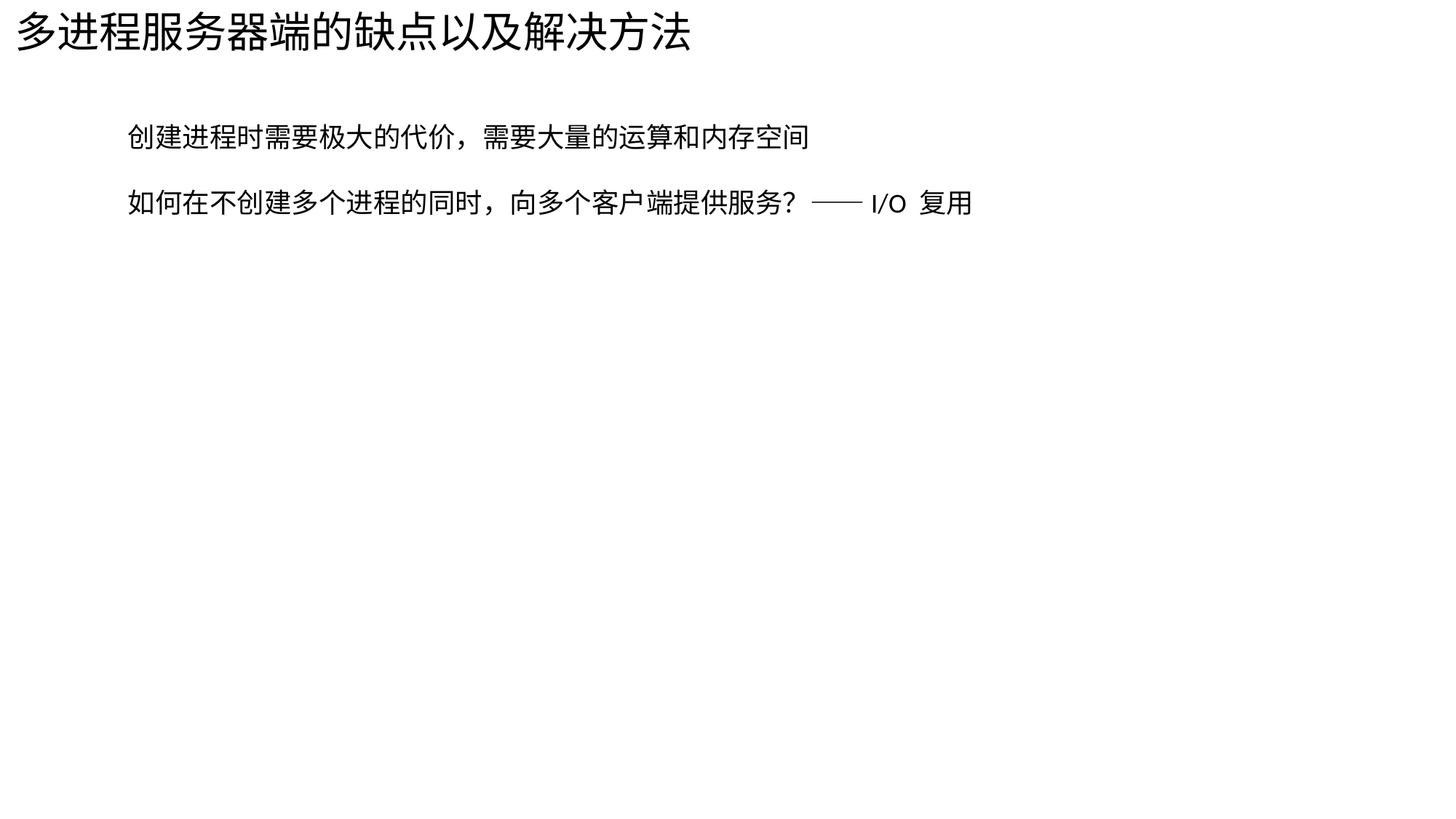

多进程服务器端的缺点以及解决方法
创建进程时需要极大的代价，需要大量的运算和内存空间

如何在不创建多个进程的同时，向多个客户端提供服务？——I/O 复用